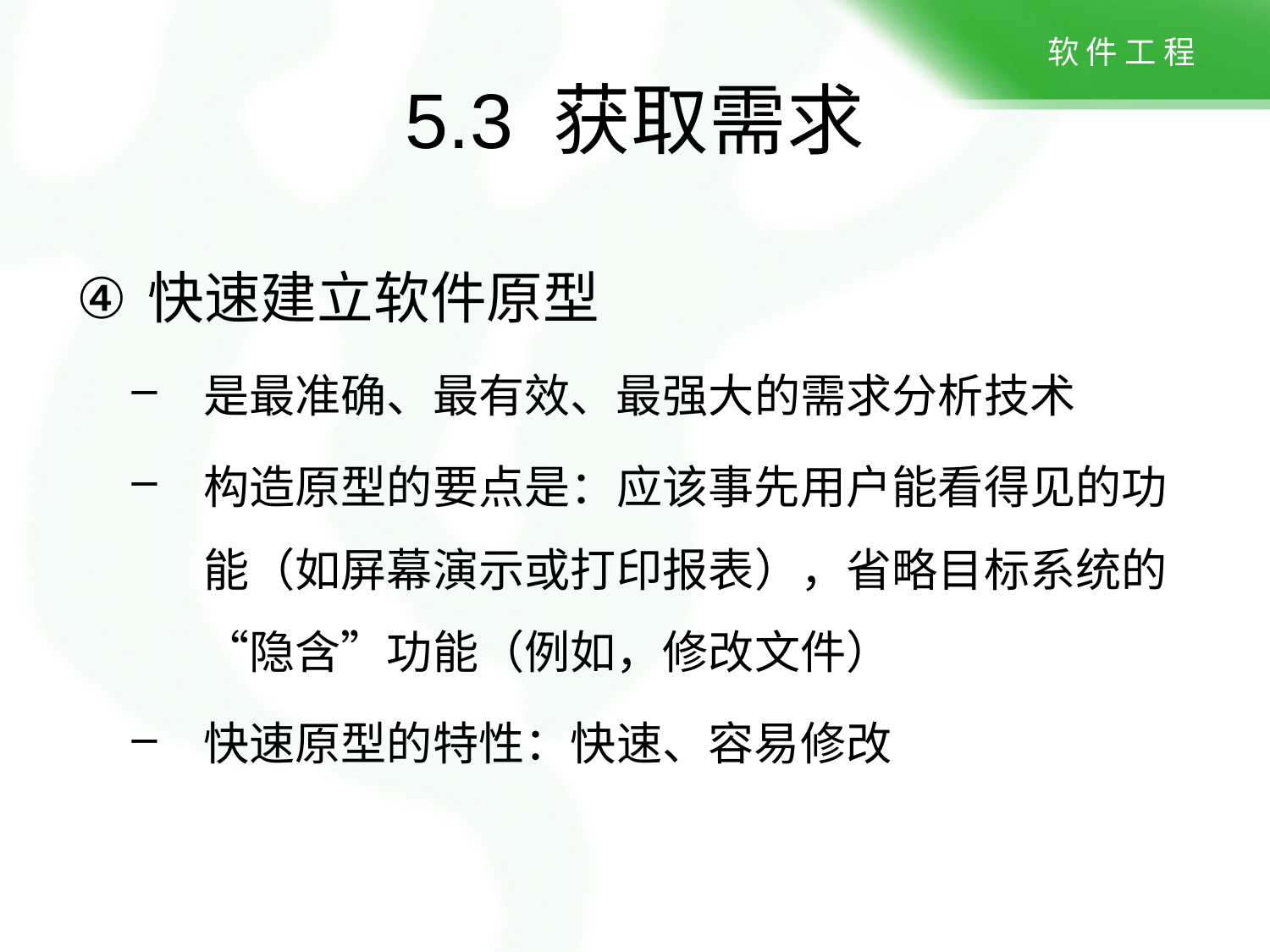

# 5.3 获取需求
快速建立软件原型
是最准确、最有效、最强大的需求分析技术
构造原型的要点是：应该事先用户能看得见的功能（如屏幕演示或打印报表），省略目标系统的“隐含”功能（例如，修改文件）
快速原型的特性：快速、容易修改